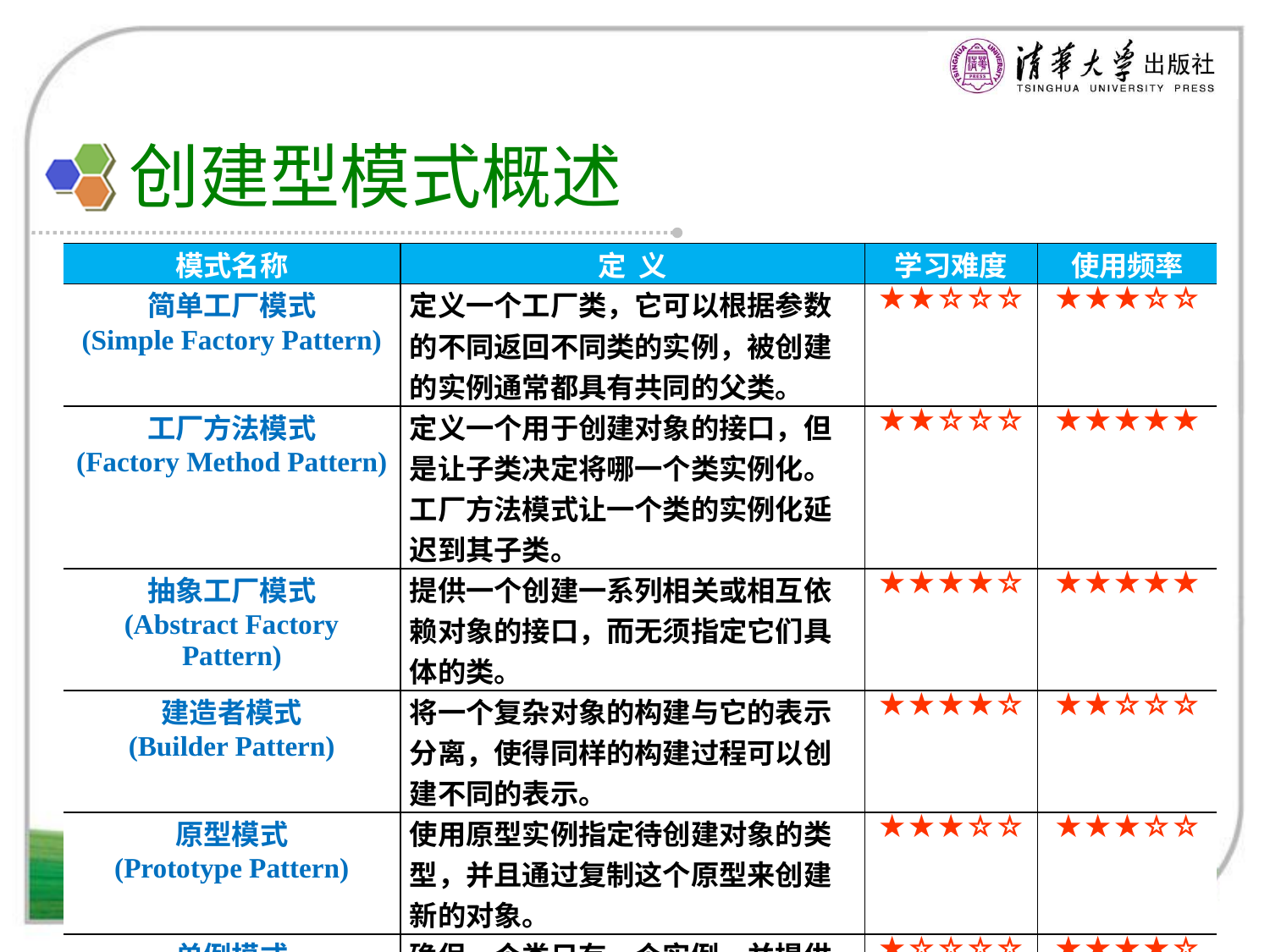

# 创建型模式概述
创建型模式一览表
| 模式名称 | 定 义 | 学习难度 | 使用频率 |
| --- | --- | --- | --- |
| 简单工厂模式 (Simple Factory Pattern) | 定义一个工厂类，它可以根据参数的不同返回不同类的实例，被创建的实例通常都具有共同的父类。 | ★★☆☆☆ | ★★★☆☆ |
| 工厂方法模式 (Factory Method Pattern) | 定义一个用于创建对象的接口，但是让子类决定将哪一个类实例化。工厂方法模式让一个类的实例化延迟到其子类。 | ★★☆☆☆ | ★★★★★ |
| 抽象工厂模式 (Abstract Factory Pattern) | 提供一个创建一系列相关或相互依赖对象的接口，而无须指定它们具体的类。 | ★★★★☆ | ★★★★★ |
| 建造者模式 (Builder Pattern) | 将一个复杂对象的构建与它的表示分离，使得同样的构建过程可以创建不同的表示。 | ★★★★☆ | ★★☆☆☆ |
| 原型模式 (Prototype Pattern) | 使用原型实例指定待创建对象的类型，并且通过复制这个原型来创建新的对象。 | ★★★☆☆ | ★★★☆☆ |
| 单例模式 (Singleton Pattern) | 确保一个类只有一个实例，并提供一个全局访问点来访问这个唯一实例。 | ★☆☆☆☆ | ★★★★☆ |